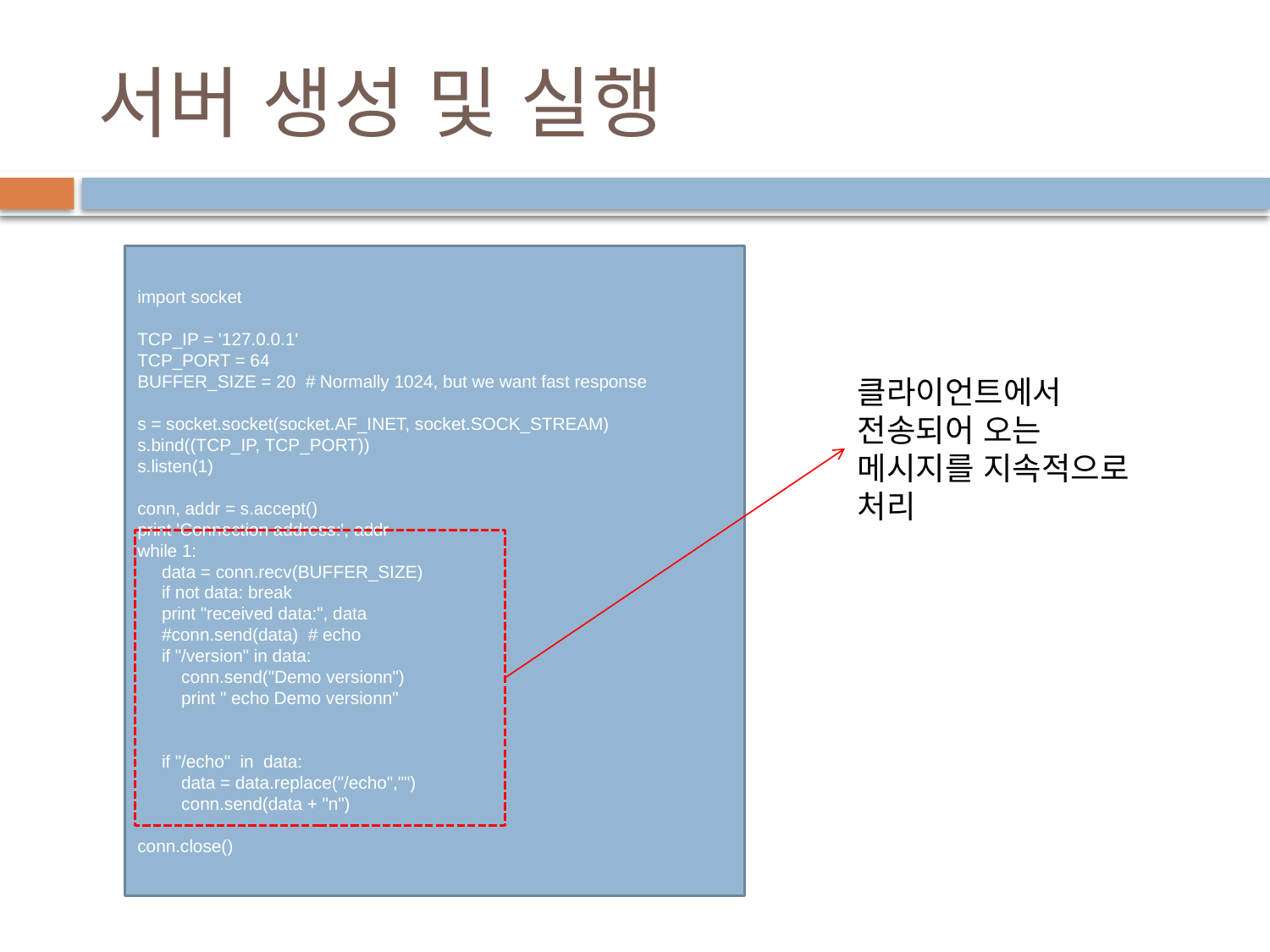

# 서버 생성 및 실행
import socket

TCP_IP = '127.0.0.1'
TCP_PORT = 64
BUFFER_SIZE = 20  # Normally 1024, but we want fast response

s = socket.socket(socket.AF_INET, socket.SOCK_STREAM)
s.bind((TCP_IP, TCP_PORT))
s.listen(1)

conn, addr = s.accept()
print 'Connection address:', addr
while 1:
     data = conn.recv(BUFFER_SIZE)
     if not data: break
     print "received data:", data
     #conn.send(data)  # echo
     if "/version" in data:
         conn.send("Demo versionn")
         print " echo Demo versionn"

     if "/echo"  in  data:
         data = data.replace("/echo","")
         conn.send(data + "n")

conn.close()
클라이언트에서 전송되어 오는 메시지를 지속적으로 처리